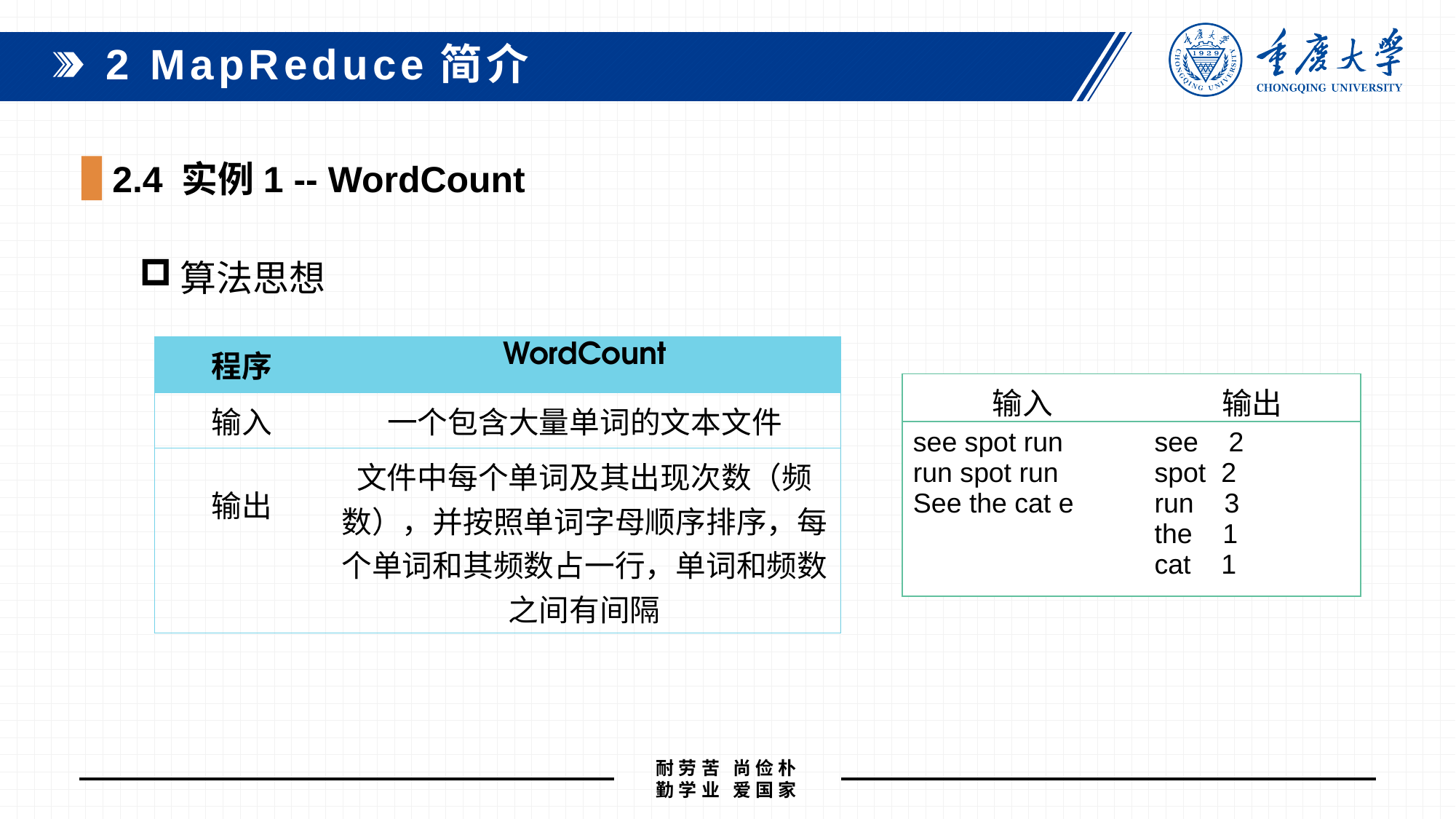

2 MapReduce简介

2.4 实例1 -- WordCount
算法思想
| 程序 | WordCount |
| --- | --- |
| 输入 | 一个包含大量单词的文本文件 |
| 输出 | 文件中每个单词及其出现次数（频数），并按照单词字母顺序排序，每个单词和其频数占一行，单词和频数之间有间隔 |
| 输入 | 输出 |
| --- | --- |
| see spot run run spot run See the cat e | see 2 spot 2 run 3 the 1 cat 1 |